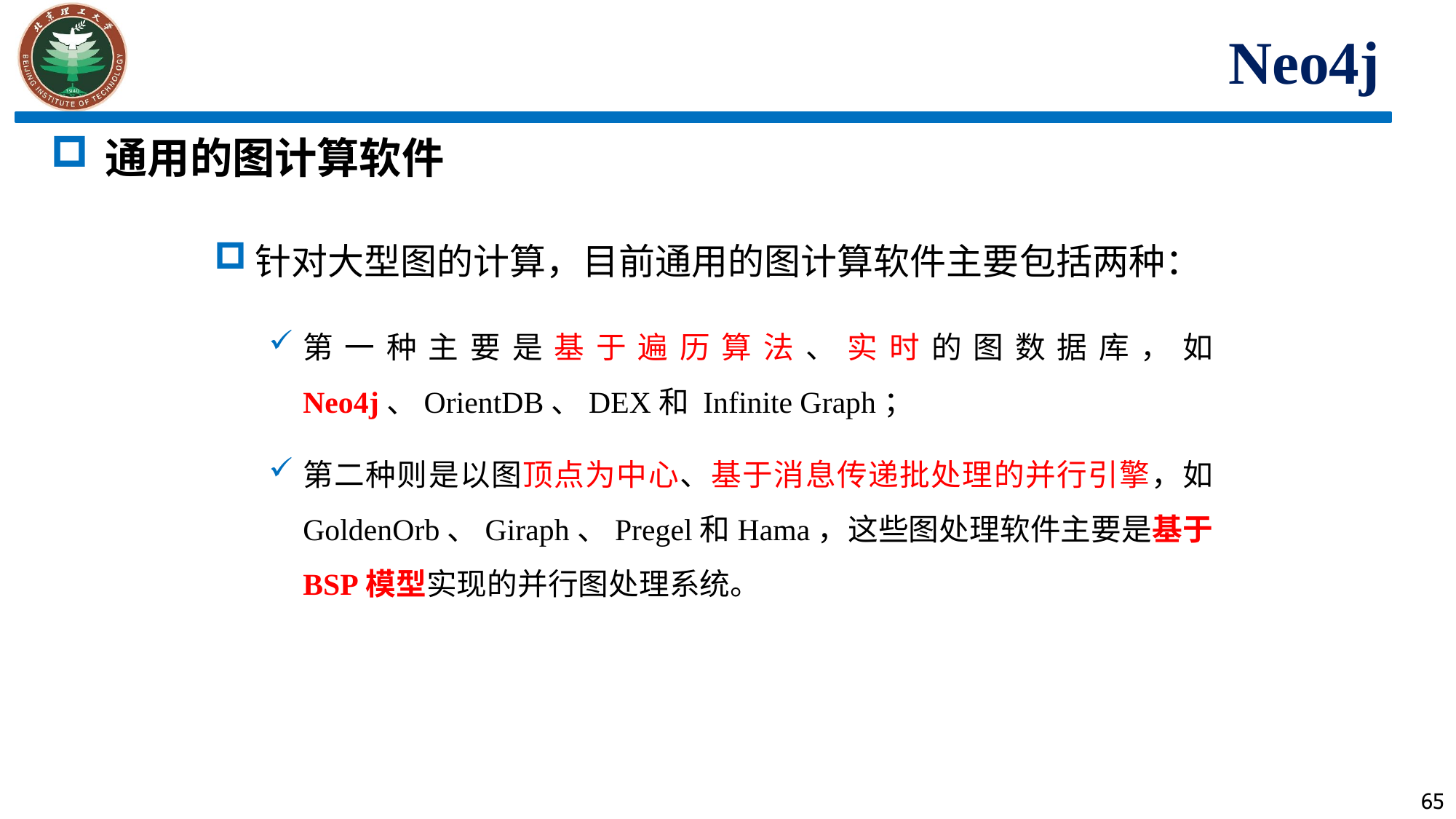

Neo4j
通用的图计算软件
针对大型图的计算，目前通用的图计算软件主要包括两种：
第一种主要是基于遍历算法、实时的图数据库，如Neo4j、OrientDB、DEX和 Infinite Graph；
第二种则是以图顶点为中心、基于消息传递批处理的并行引擎，如GoldenOrb、Giraph、Pregel和Hama，这些图处理软件主要是基于BSP模型实现的并行图处理系统。
65